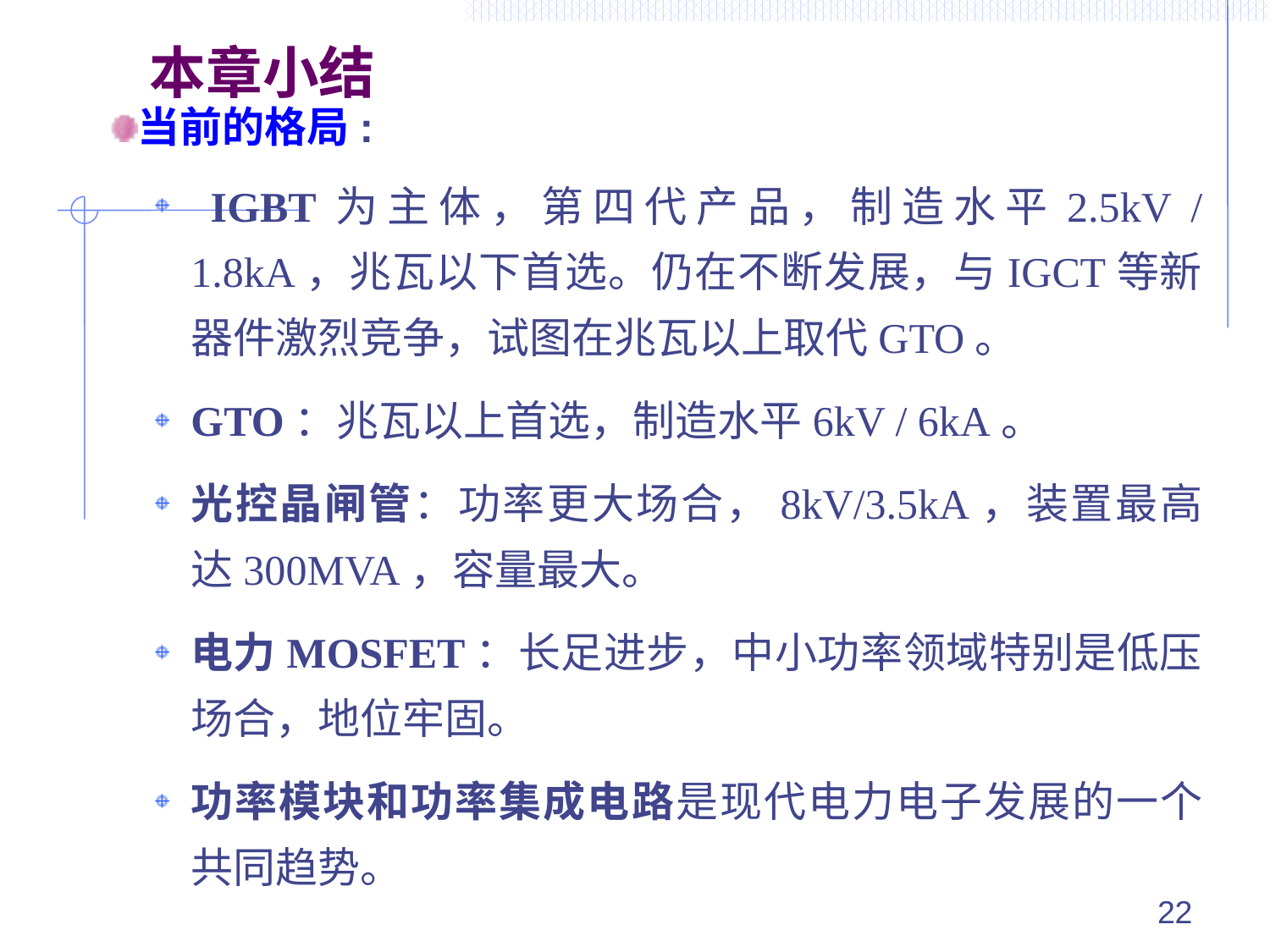

# 本章小结

 IGBT为主体，第四代产品，制造水平2.5kV / 1.8kA，兆瓦以下首选。仍在不断发展，与IGCT等新器件激烈竞争，试图在兆瓦以上取代GTO。
GTO：兆瓦以上首选，制造水平6kV / 6kA。
光控晶闸管：功率更大场合，8kV/3.5kA，装置最高达300MVA，容量最大。
电力MOSFET：长足进步，中小功率领域特别是低压场合，地位牢固。
功率模块和功率集成电路是现代电力电子发展的一个共同趋势。
当前的格局:
22